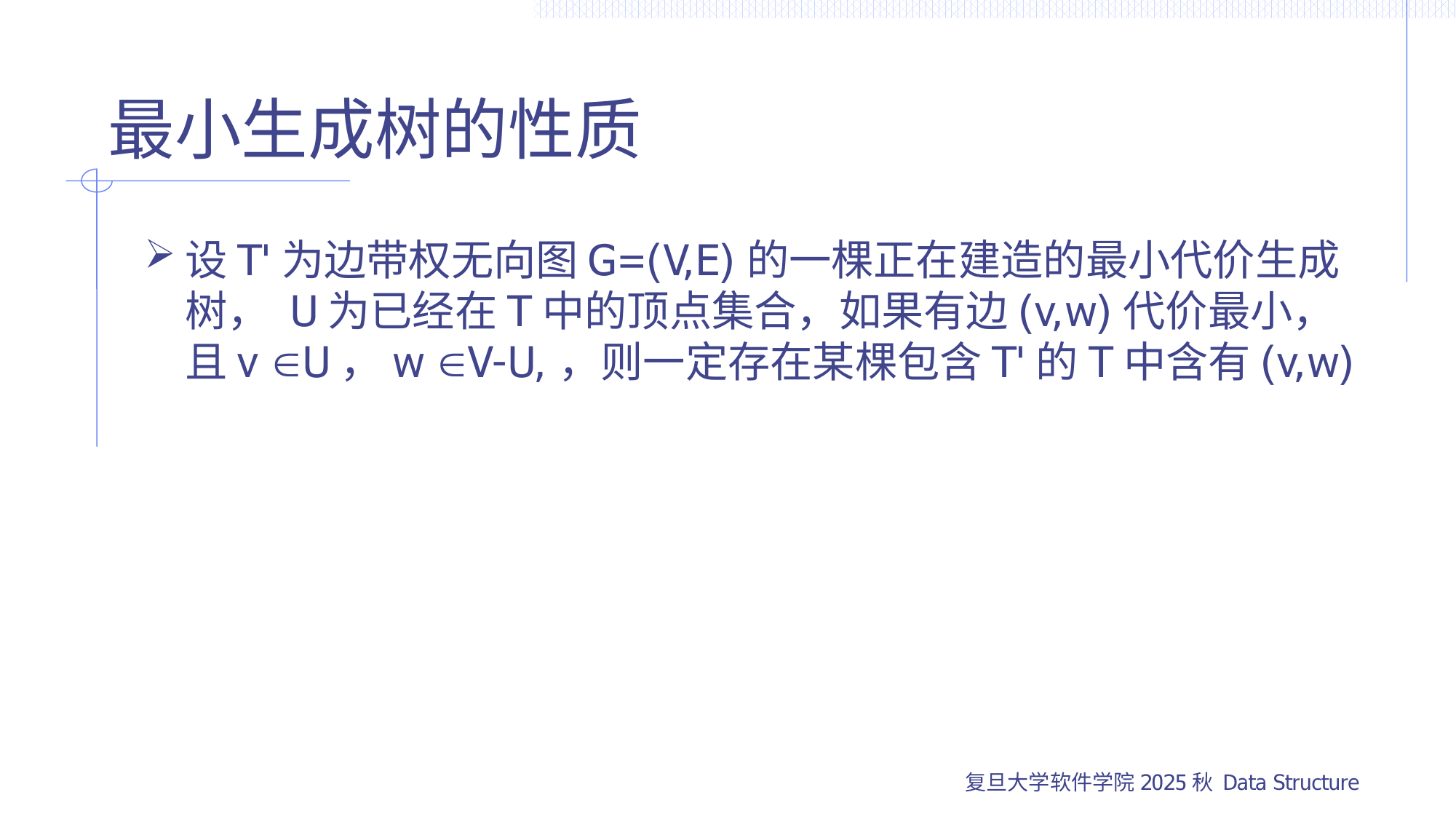

# 最小生成树的性质
设T'为边带权无向图G=(V,E)的一棵正在建造的最小代价生成树， U为已经在T中的顶点集合，如果有边(v,w)代价最小，且v ∈U，w ∈V-U,，则一定存在某棵包含T'的T中含有(v,w)